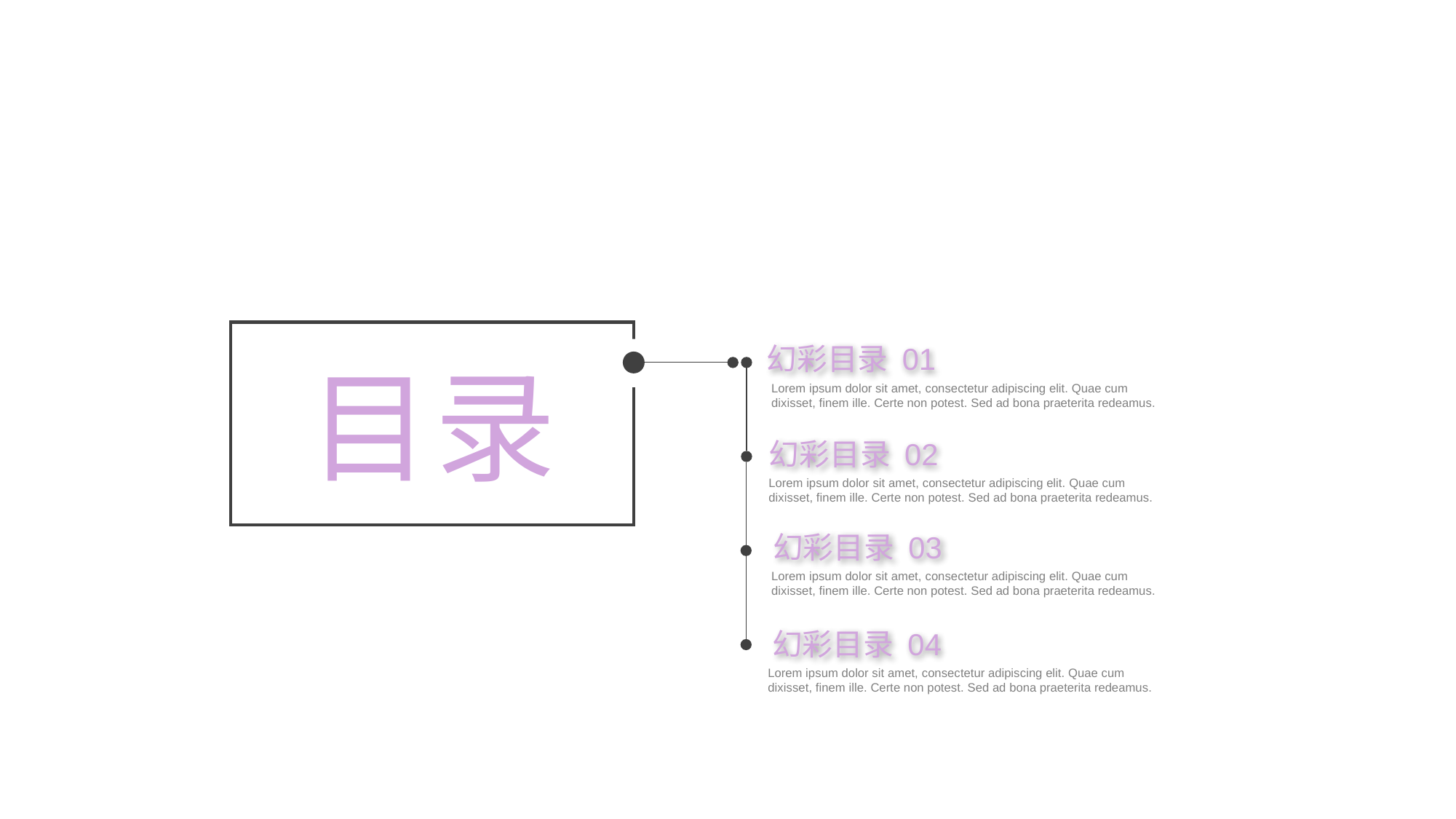

目录
幻彩目录 01

Lorem ipsum dolor sit amet, consectetur adipiscing elit. Quae cum dixisset, finem ille. Certe non potest. Sed ad bona praeterita redeamus.
幻彩目录 02

Lorem ipsum dolor sit amet, consectetur adipiscing elit. Quae cum dixisset, finem ille. Certe non potest. Sed ad bona praeterita redeamus.
幻彩目录 03

Lorem ipsum dolor sit amet, consectetur adipiscing elit. Quae cum dixisset, finem ille. Certe non potest. Sed ad bona praeterita redeamus.
幻彩目录 04

Lorem ipsum dolor sit amet, consectetur adipiscing elit. Quae cum dixisset, finem ille. Certe non potest. Sed ad bona praeterita redeamus.